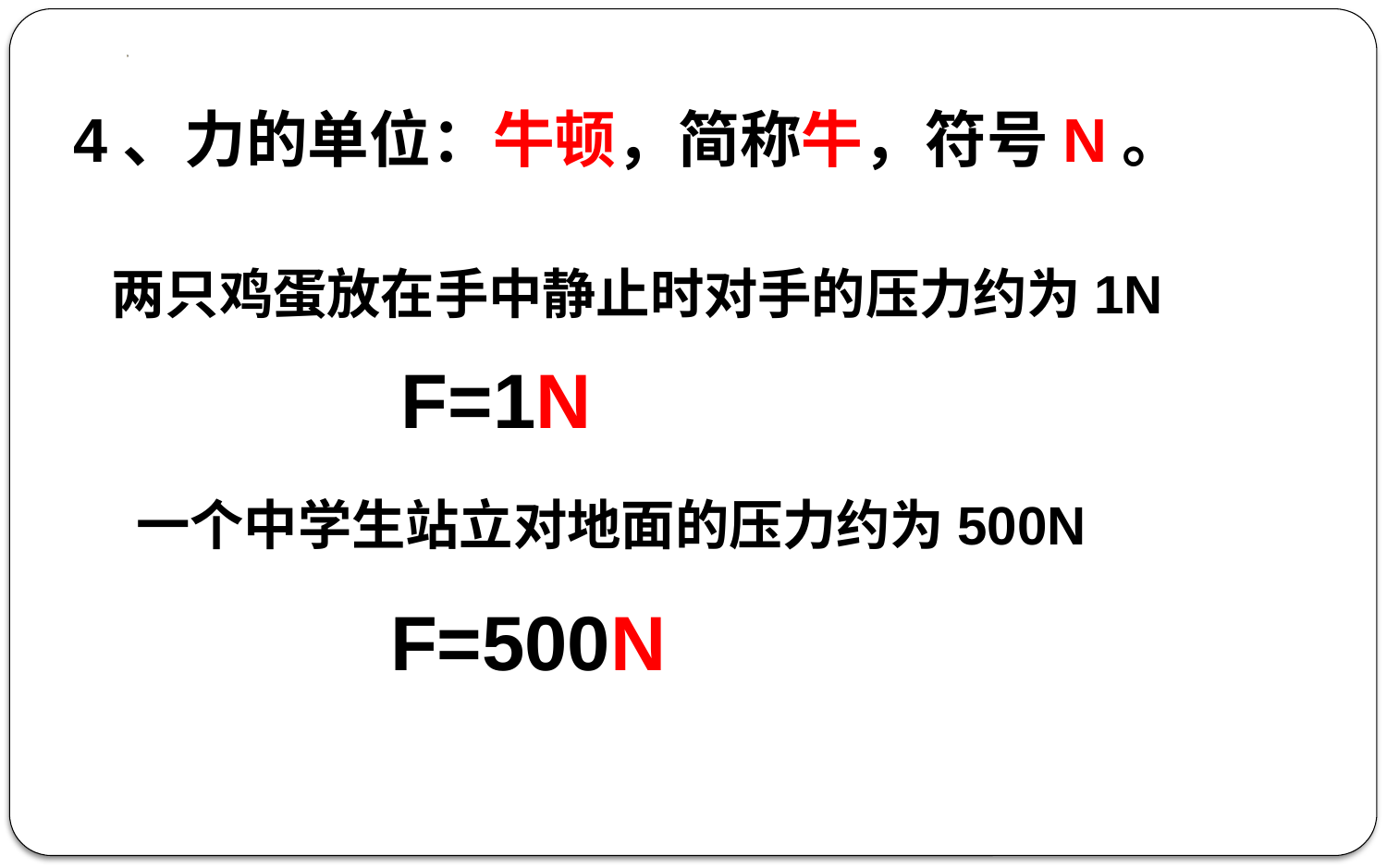

4、力的单位：牛顿，简称牛，符号N。
两只鸡蛋放在手中静止时对手的压力约为1N
F=1N
一个中学生站立对地面的压力约为500N
F=500N